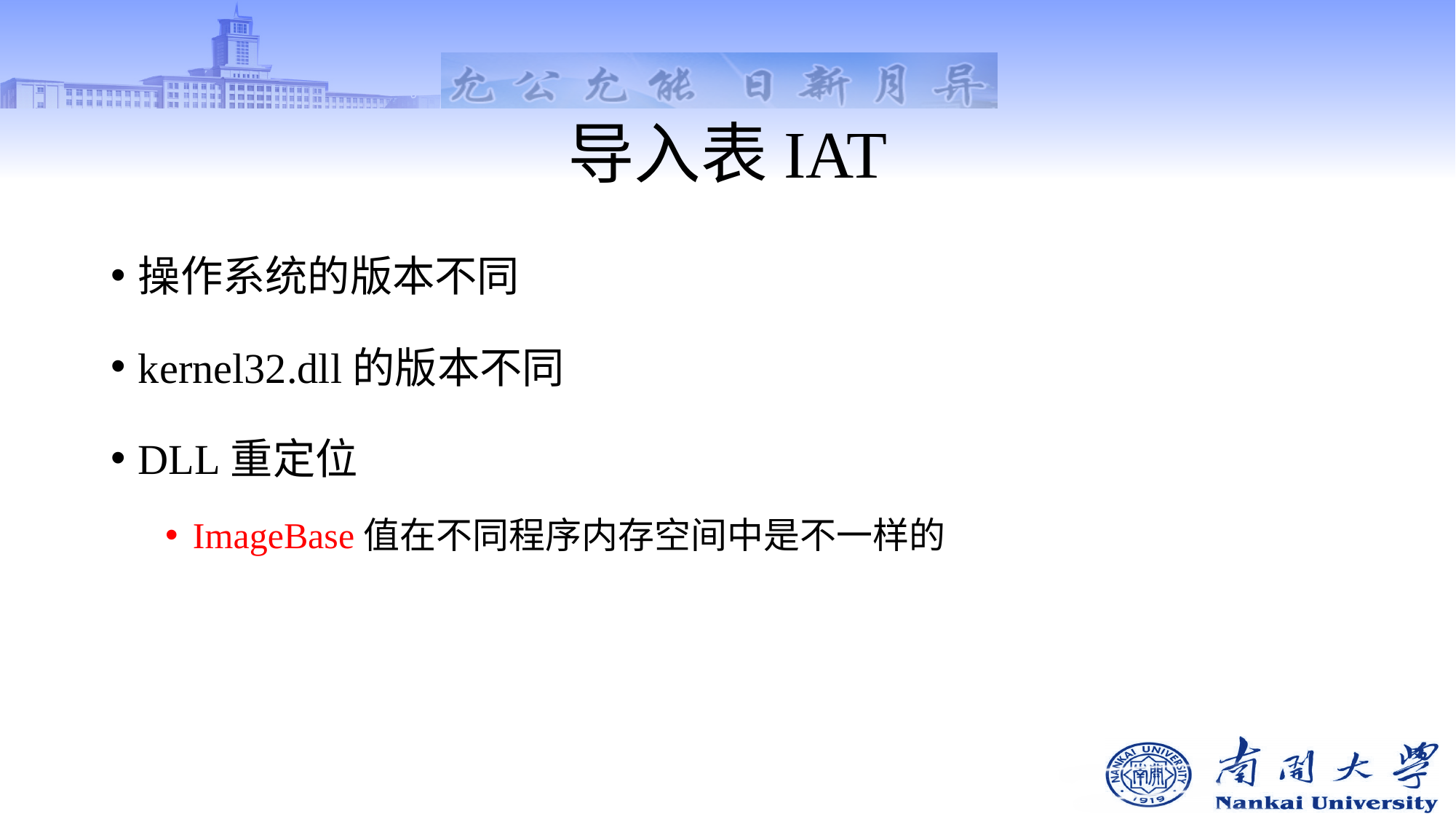

# 导入表IAT
操作系统的版本不同
kernel32.dll的版本不同
DLL重定位
ImageBase值在不同程序内存空间中是不一样的